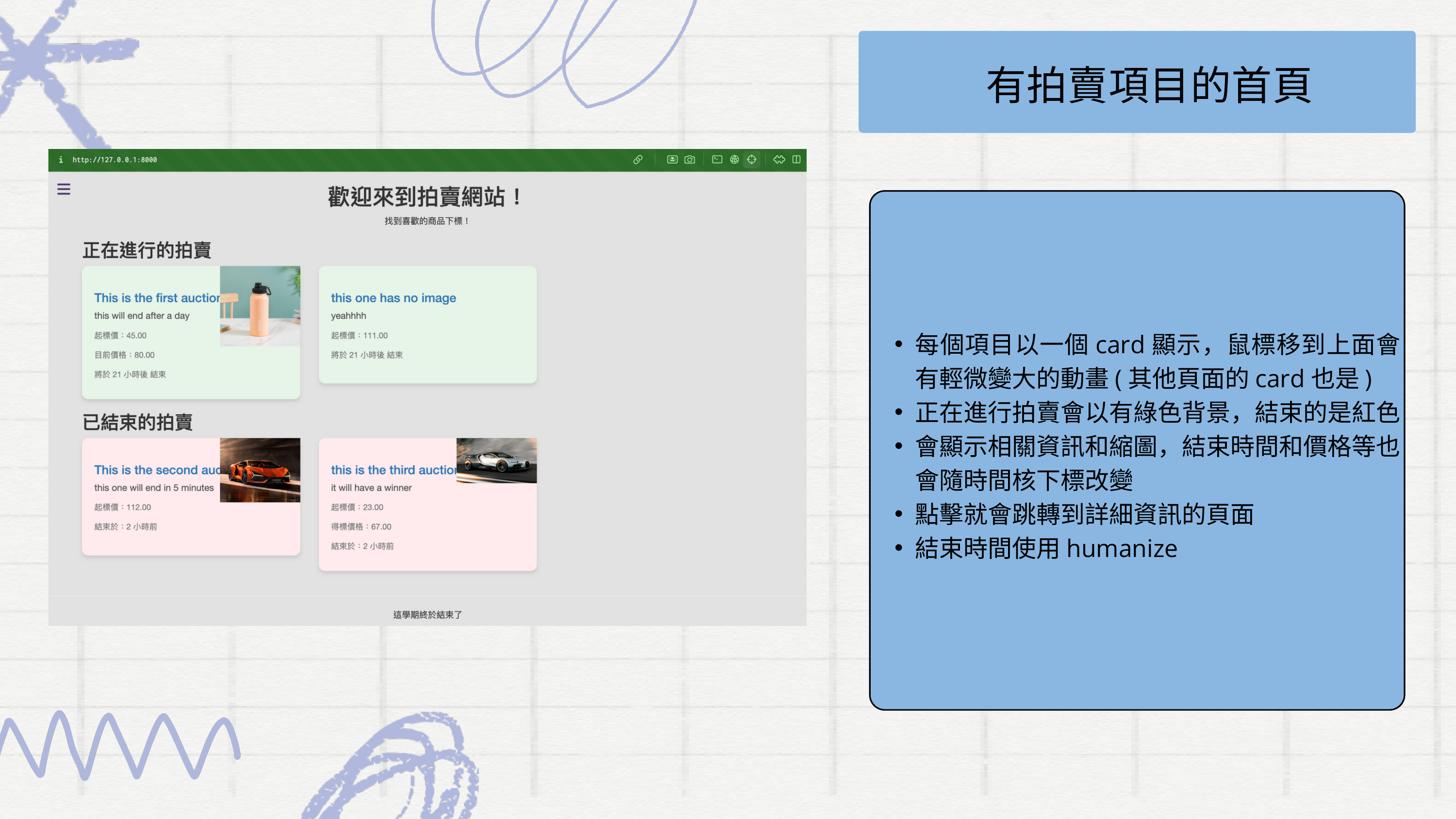

有拍賣項目的首頁

每個項目以一個card顯示，鼠標移到上面會有輕微變大的動畫(其他頁面的card也是)
正在進行拍賣會以有綠色背景，結束的是紅色
會顯示相關資訊和縮圖，結束時間和價格等也會隨時間核下標改變
點擊就會跳轉到詳細資訊的頁面
結束時間使用humanize